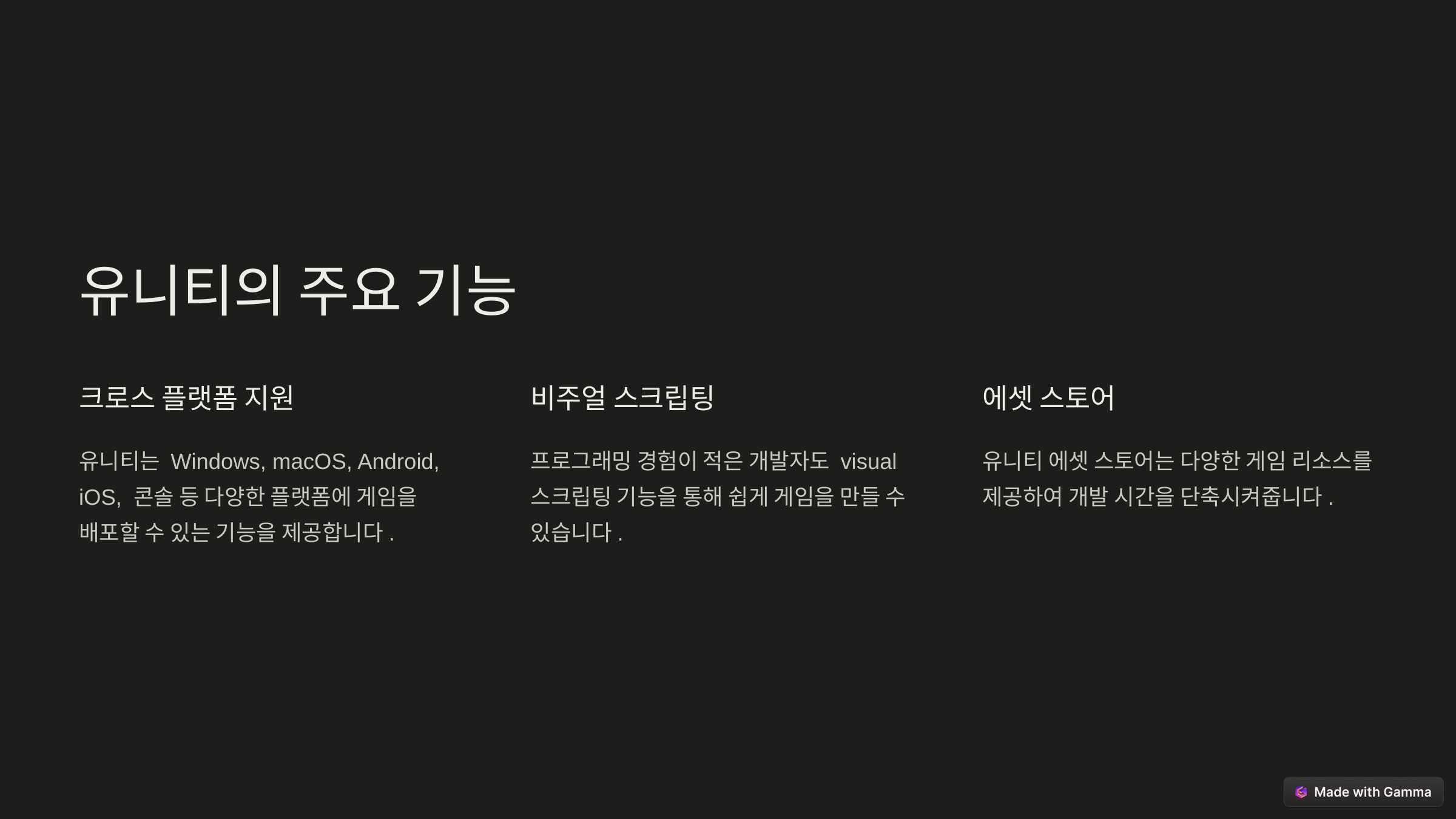

유니티의 주요 기능
크로스 플랫폼 지원
비주얼 스크립팅
에셋 스토어
유니티는 Windows, macOS, Android, iOS, 콘솔 등 다양한 플랫폼에 게임을 배포할 수 있는 기능을 제공합니다.
프로그래밍 경험이 적은 개발자도 visual 스크립팅 기능을 통해 쉽게 게임을 만들 수 있습니다.
유니티 에셋 스토어는 다양한 게임 리소스를 제공하여 개발 시간을 단축시켜줍니다.